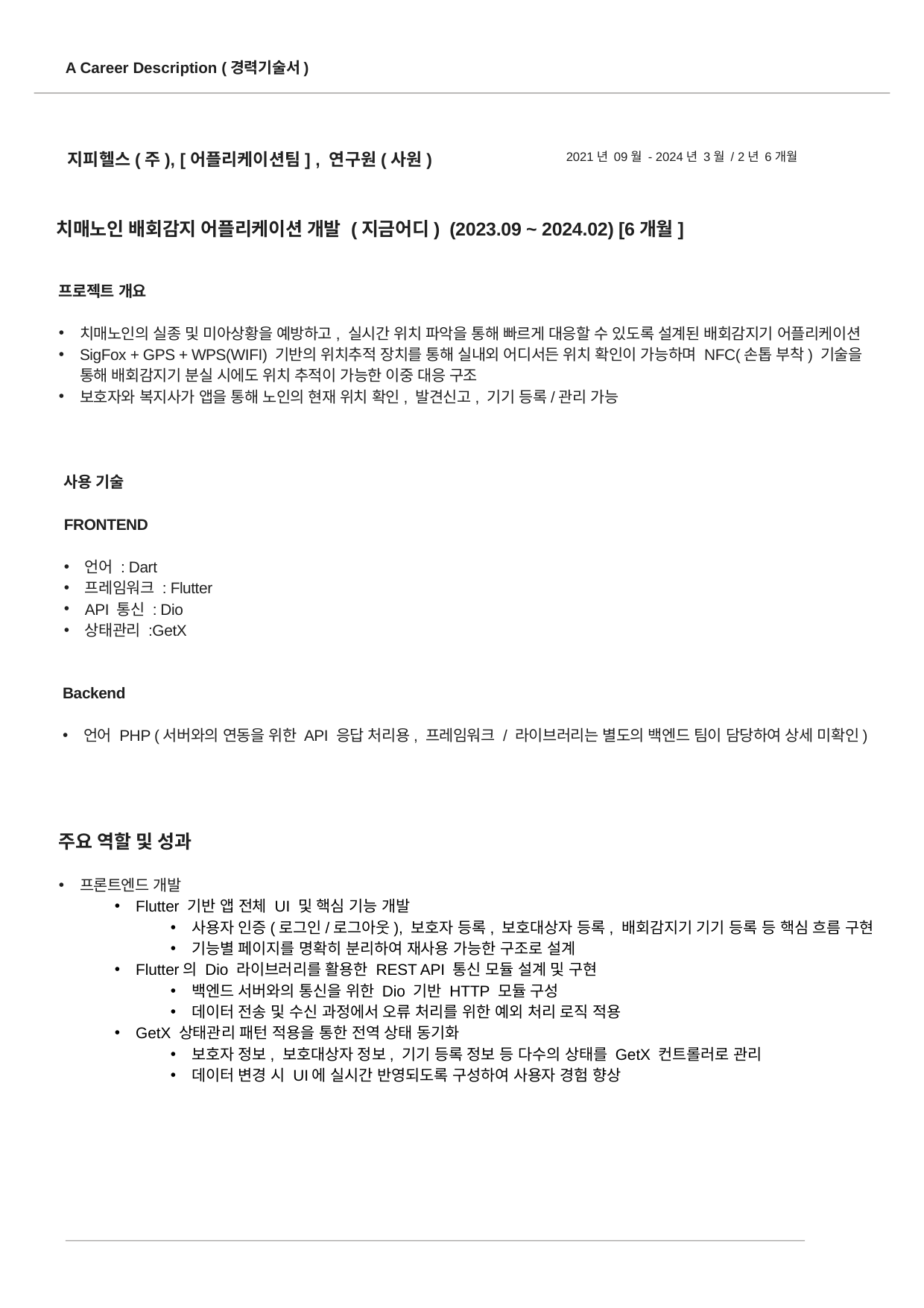

A Career Description (경력기술서)

지피헬스(주), [어플리케이션팀] , 연구원(사원)
2021년 09월 - 2024년 3월 / 2년 6개월
치매노인 배회감지 어플리케이션 개발 (지금어디)  (2023.09 ~ 2024.02) [6개월]
프로젝트 개요

치매노인의 실종 및 미아상황을 예방하고, 실시간 위치 파악을 통해 빠르게 대응할 수 있도록 설계된 배회감지기 어플리케이션
SigFox + GPS + WPS(WIFI) 기반의 위치추적 장치를 통해 실내외 어디서든 위치 확인이 가능하며 NFC(손톱 부착) 기술을 통해 배회감지기 분실 시에도 위치 추적이 가능한 이중 대응 구조
보호자와 복지사가 앱을 통해 노인의 현재 위치 확인, 발견신고, 기기 등록/관리 가능
사용 기술

FRONTEND

언어 : Dart
프레임워크 : Flutter
API 통신 : Dio
상태관리 :GetX

Backend

언어 PHP (서버와의 연동을 위한 API 응답 처리용, 프레임워크 / 라이브러리는 별도의 백엔드 팀이 담당하여 상세 미확인)
주요 역할 및 성과

프론트엔드 개발
Flutter 기반 앱 전체 UI 및 핵심 기능 개발
사용자 인증(로그인/로그아웃), 보호자 등록, 보호대상자 등록, 배회감지기 기기 등록 등 핵심 흐름 구현
기능별 페이지를 명확히 분리하여 재사용 가능한 구조로 설계
Flutter의 Dio 라이브러리를 활용한 REST API 통신 모듈 설계 및 구현
백엔드 서버와의 통신을 위한 Dio 기반 HTTP 모듈 구성
데이터 전송 및 수신 과정에서 오류 처리를 위한 예외 처리 로직 적용
GetX 상태관리 패턴 적용을 통한 전역 상태 동기화
보호자 정보, 보호대상자 정보, 기기 등록 정보 등 다수의 상태를 GetX 컨트롤러로 관리
데이터 변경 시 UI에 실시간 반영되도록 구성하여 사용자 경험 향상